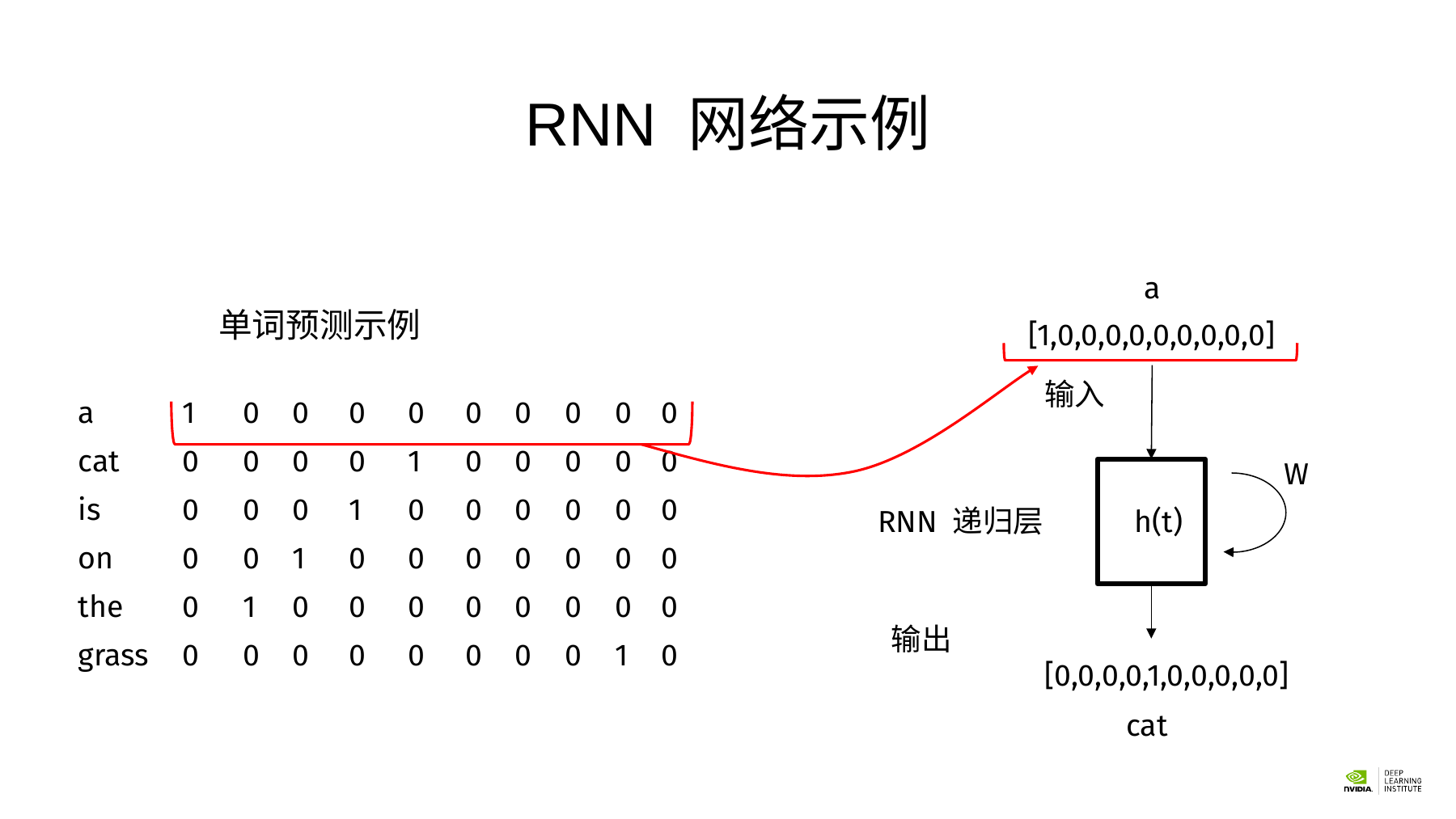

# RNN 网络示例

a
单词预测示例

[1,0,0,0,0,0,0,0,0,0]

输入
| a | 1 | 0 | 0 | 0 | 0 | 0 | 0 | 0 | 0 | 0 |
| --- | --- | --- | --- | --- | --- | --- | --- | --- | --- | --- |
| cat | 0 | 0 | 0 | 0 | 1 | 0 | 0 | 0 | 0 | 0 |
| is | 0 | 0 | 0 | 1 | 0 | 0 | 0 | 0 | 0 | 0 |
| on | 0 | 0 | 1 | 0 | 0 | 0 | 0 | 0 | 0 | 0 |
| the | 0 | 1 | 0 | 0 | 0 | 0 | 0 | 0 | 0 | 0 |
| grass | 0 | 0 | 0 | 0 | 0 | 0 | 0 | 0 | 1 | 0 |
W

RNN 递归层
h(t)
输出
[0,0,0,0,1,0,0,0,0,0]
cat